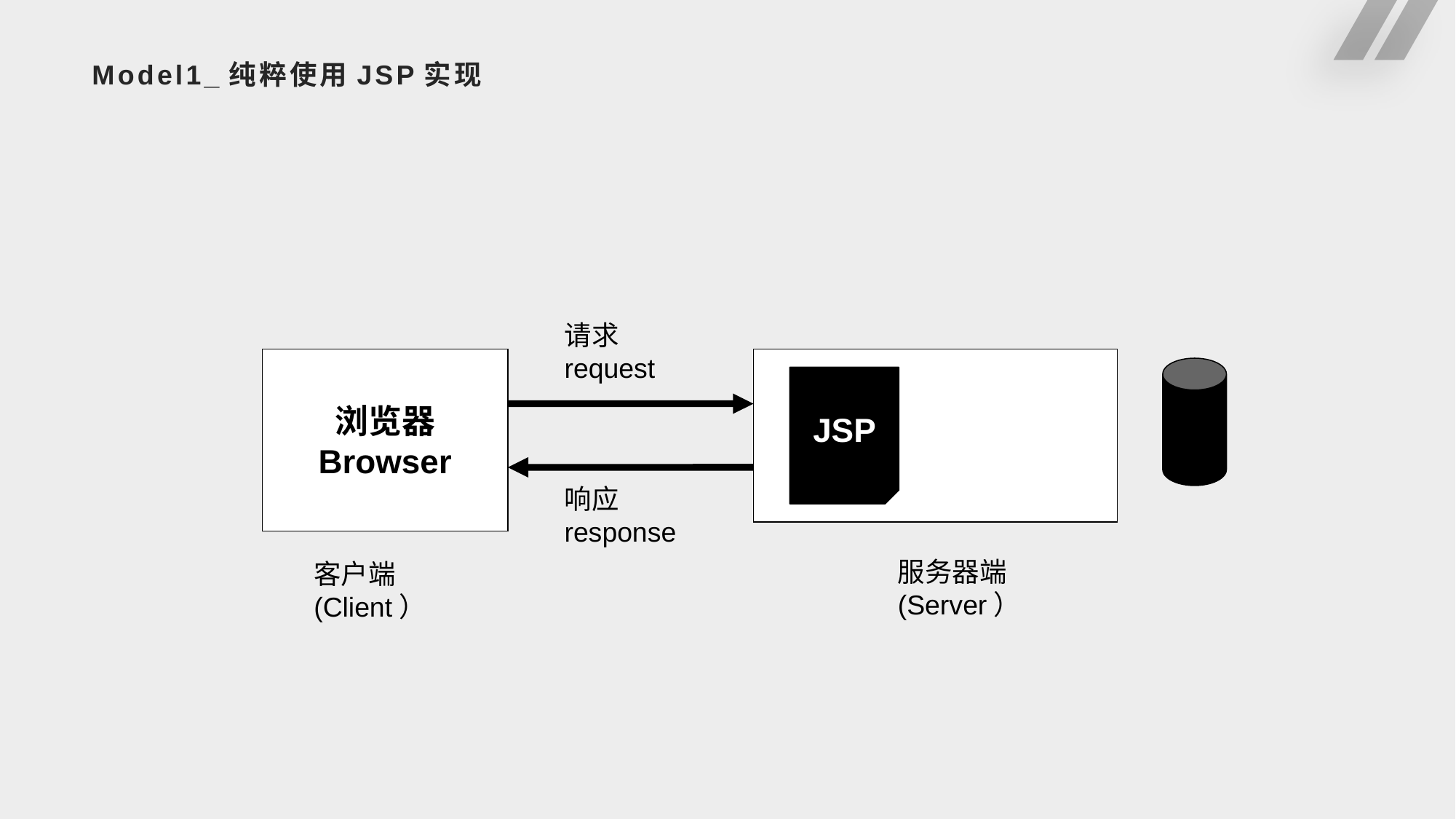

# Model1_纯粹使用JSP实现

请求
request
浏览器
Browser

JSP

响应
response
服务器端
(Server）
客户端
(Client）